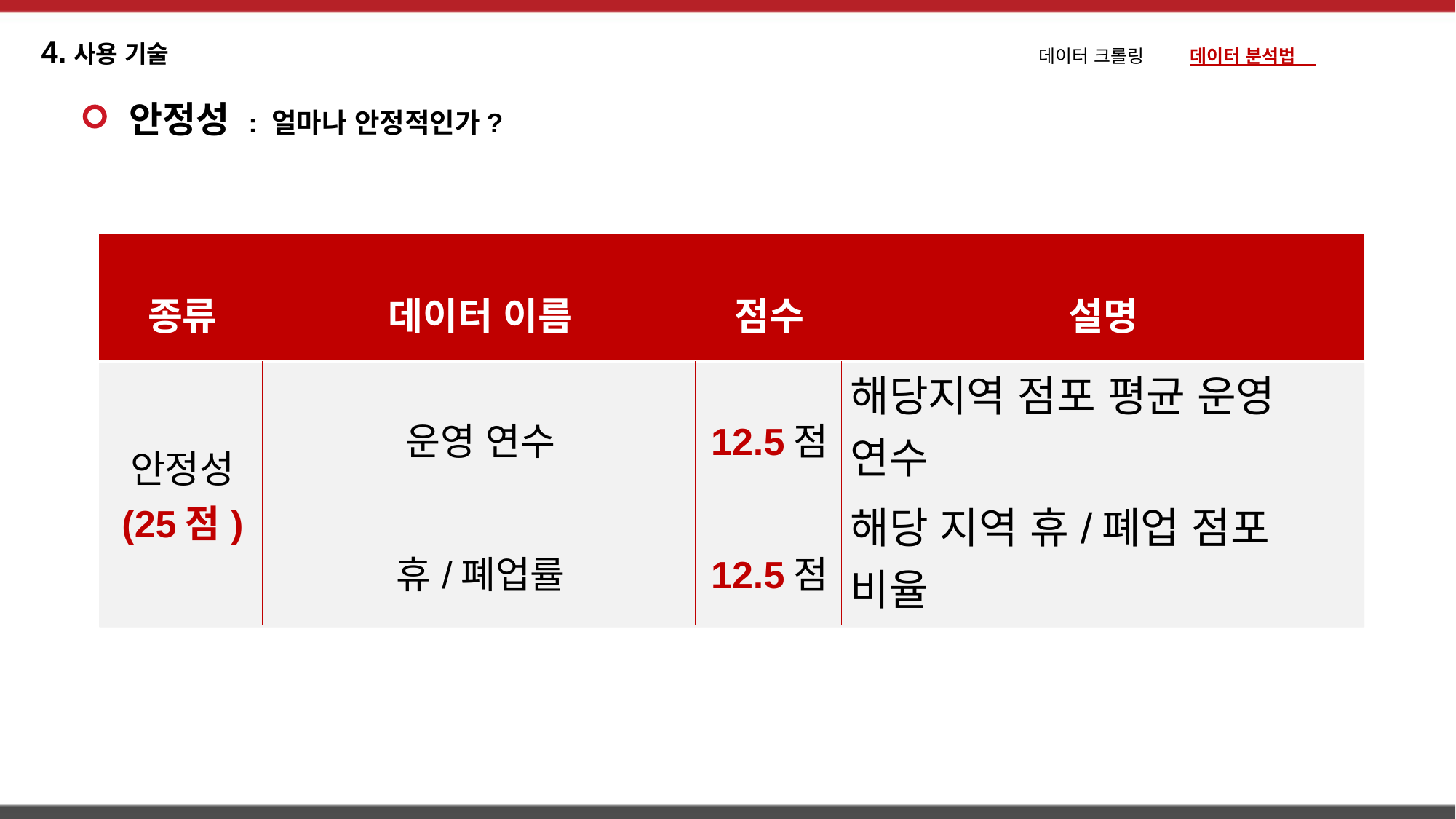

4.사용 기술
데이터 크롤링         데이터 분석법
안정성 : 얼마나 안정적인가?

| 종류 | 데이터 이름 | 점수 | 설명 |
| --- | --- | --- | --- |
| 안정성 (25점) | 운영 연수 | 12.5점 | 해당지역 점포 평균 운영 연수 |
|  | 휴/폐업률 | 12.5점 | 해당 지역 휴/폐업 점포 비율 |